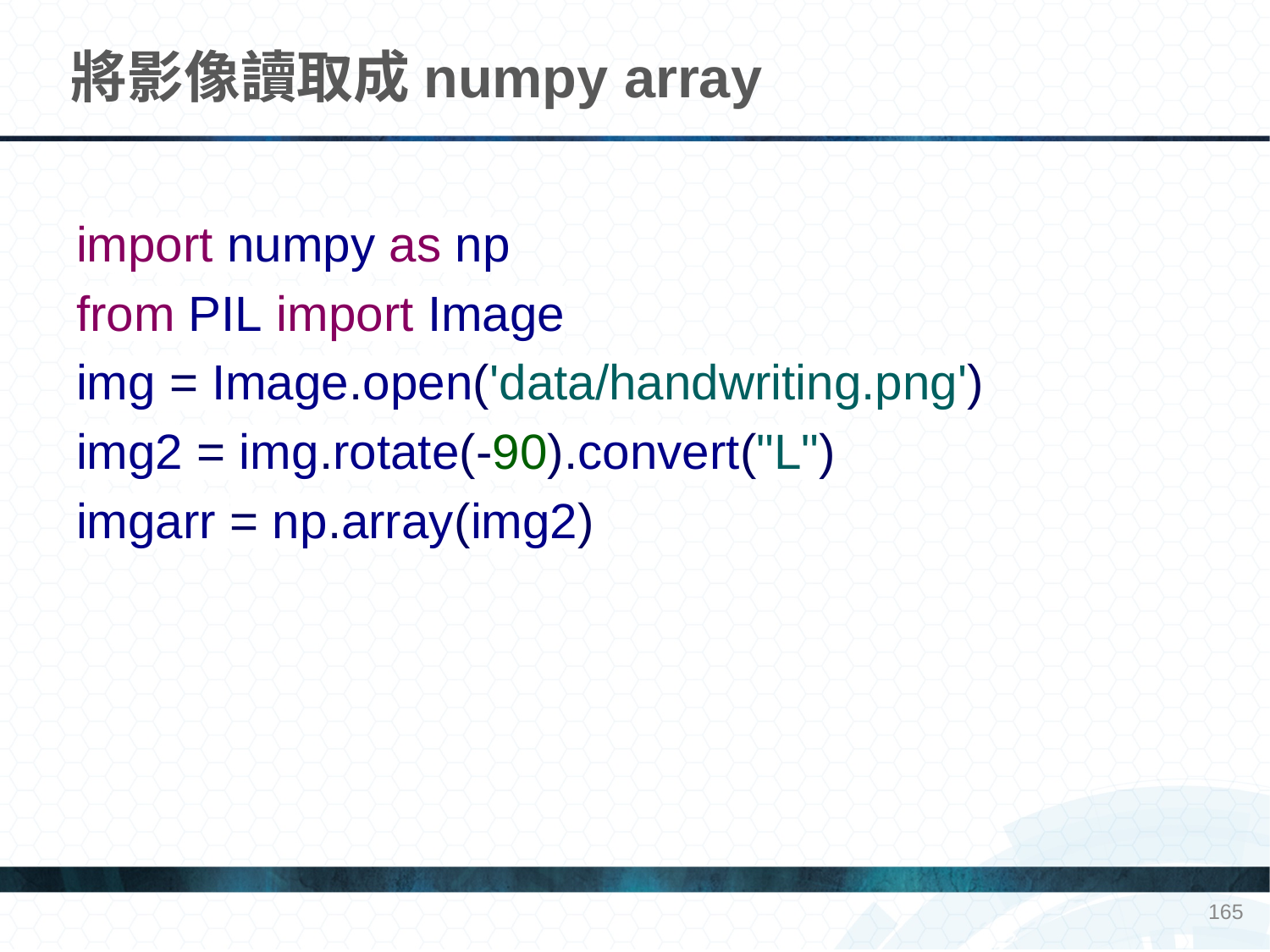

# 將影像讀取成numpy array
import numpy as np
from PIL import Image
img = Image.open('data/handwriting.png')
img2 = img.rotate(-90).convert("L")
imgarr = np.array(img2)
165